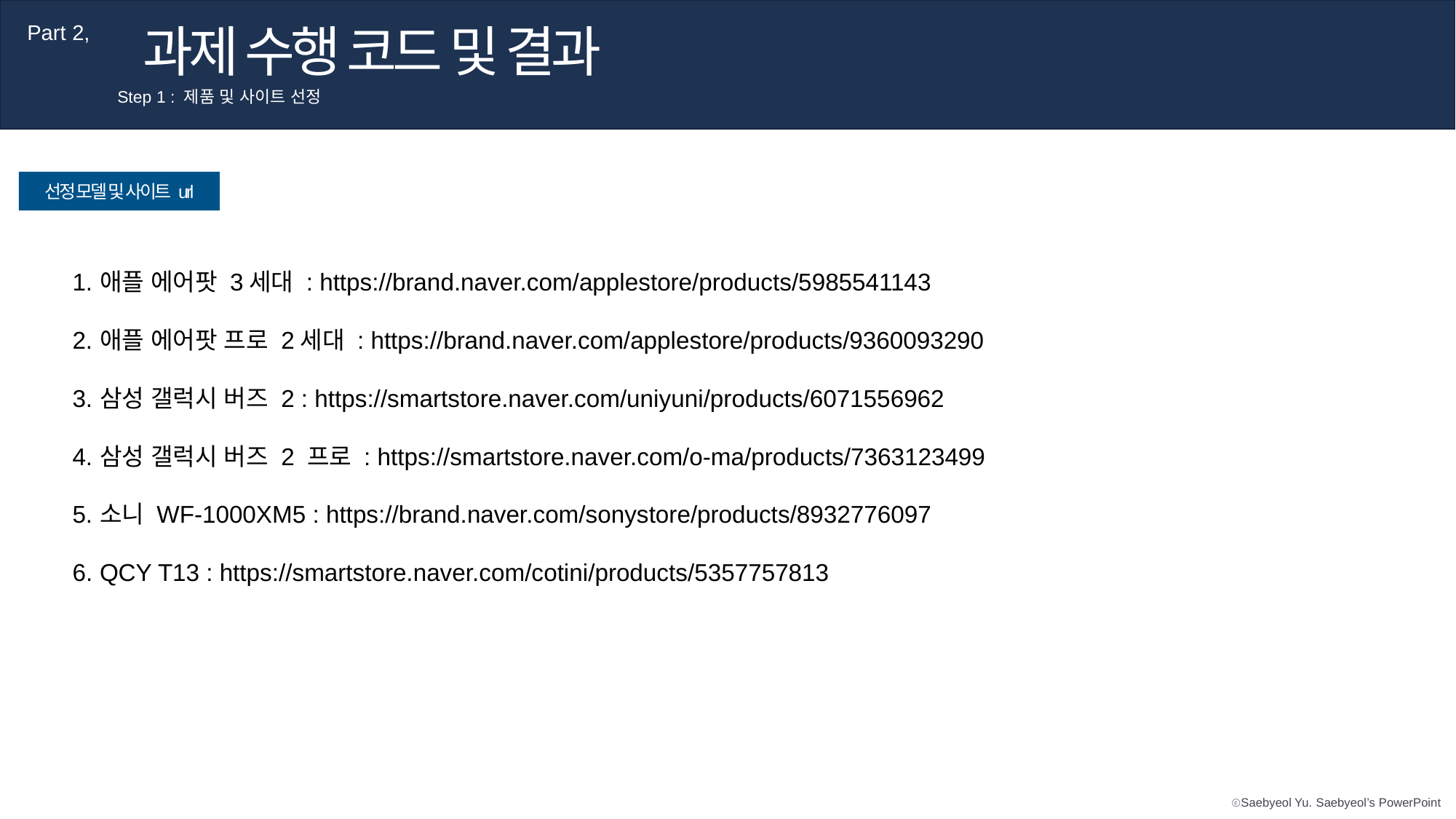

과제 수행 코드 및 결과
Part 2,
Step 1 : 제품 및 사이트 선정
선정 모델 및 사이트 url
애플 에어팟 3세대 : https://brand.naver.com/applestore/products/5985541143
애플 에어팟 프로 2세대 : https://brand.naver.com/applestore/products/9360093290
삼성 갤럭시 버즈 2 : https://smartstore.naver.com/uniyuni/products/6071556962
삼성 갤럭시 버즈 2 프로 : https://smartstore.naver.com/o-ma/products/7363123499
소니 WF-1000XM5 : https://brand.naver.com/sonystore/products/8932776097
QCY T13 : https://smartstore.naver.com/cotini/products/5357757813